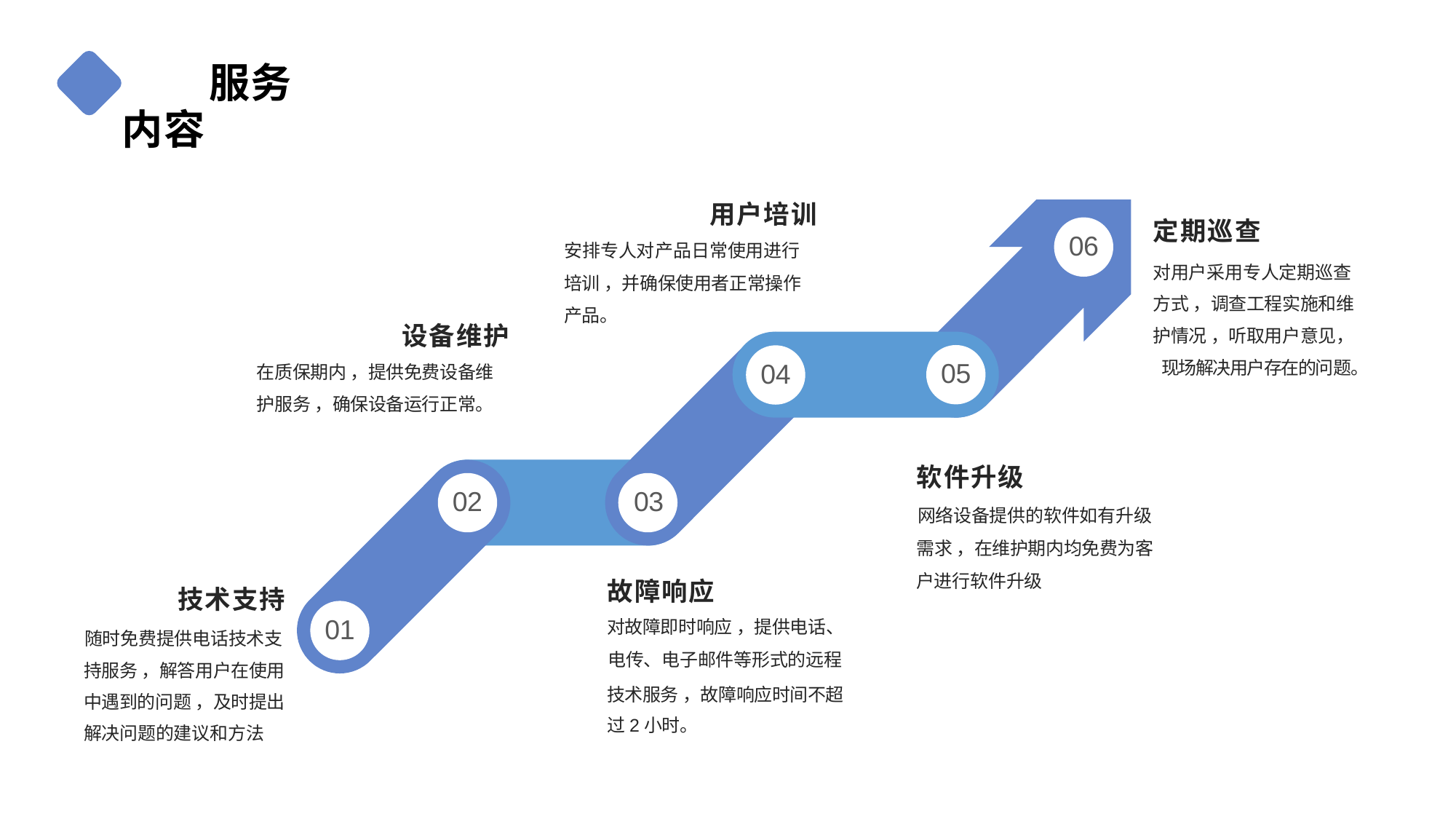

服务内容

用户培训
安排专人对产品日常使用进行
培训 ，并确保使用者正常操作

产品。

定期巡查
对用户采用专人定期巡查    方式 ，调查工程实施和维    护情况 ，听取用户意见，

现场解决用户存在的问题。

06

设备维护
在质保期内 ，提供免费设备维

护服务 ，确保设备运行正常。

05

04

软件升级
网络设备提供的软件如有升级
需求 ，在维护期内均免费为客

户进行软件升级

02

03

故障响应
对故障即时响应 ，提供电话、
电传、电子邮件等形式的远程
技术服务 ，故障响应时间不超 过2小时。

技术支持
随时免费提供电话技术支 持服务 ，解答用户在使用 中遇到的问题 ，及时提出 解决问题的建议和方法

01